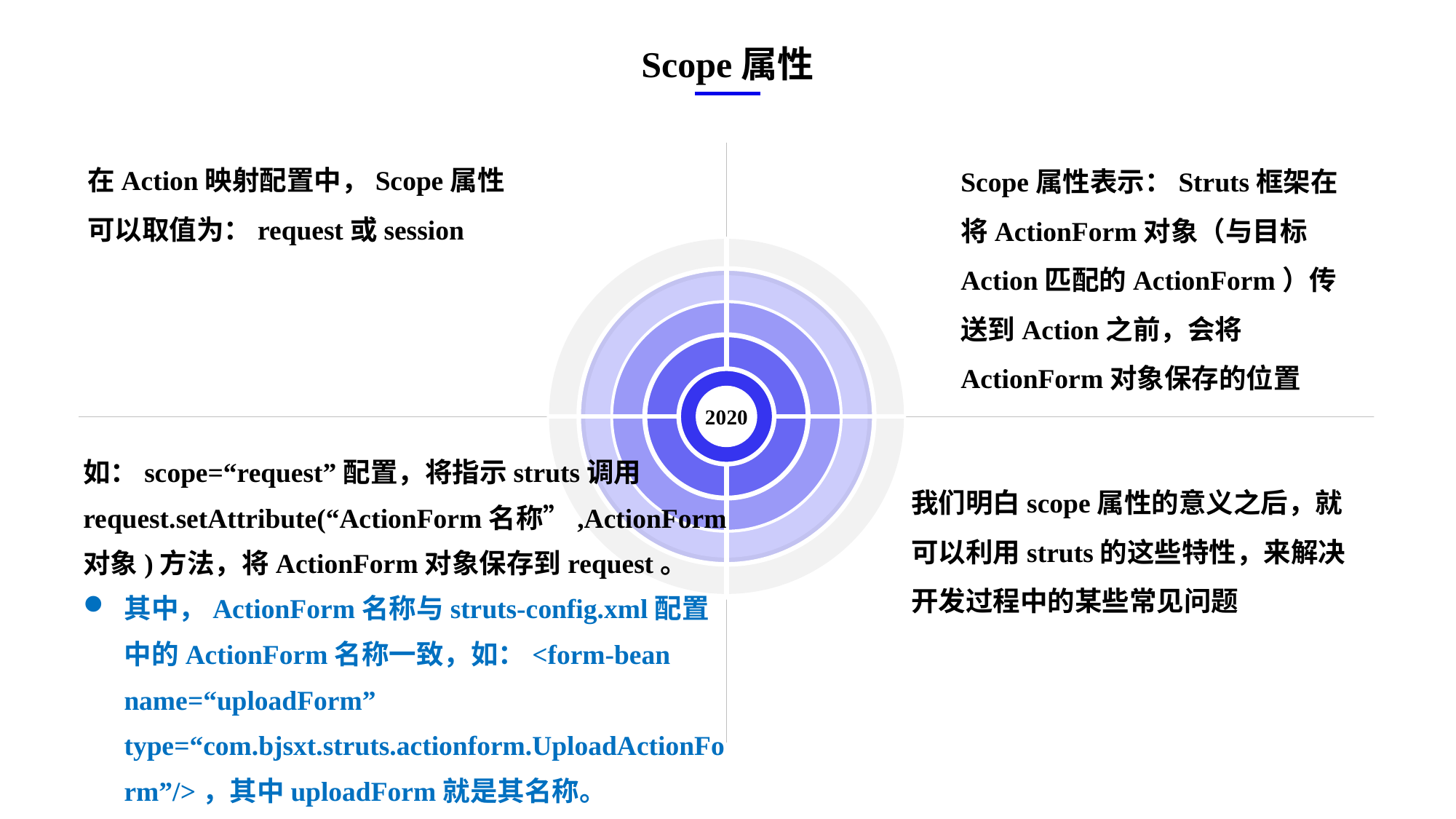

Scope属性
在Action映射配置中，Scope属性可以取值为：request或session
Scope属性表示：Struts框架在将ActionForm对象（与目标Action匹配的ActionForm）传送到Action之前，会将ActionForm对象保存的位置

2020
如：scope=“request”配置，将指示struts调用request.setAttribute(“ActionForm名称”,ActionForm对象)方法，将ActionForm对象保存到request。
其中，ActionForm名称与struts-config.xml配置中的ActionForm名称一致，如：<form-bean name=“uploadForm” type=“com.bjsxt.struts.actionform.UploadActionForm”/>，其中uploadForm就是其名称。
我们明白scope属性的意义之后，就可以利用struts的这些特性，来解决开发过程中的某些常见问题
e7d195523061f1c0ae0eb3eed39d2bcef4622b2499a05fe6567B54A876BEB457BD1EB8EBE9915191D1FA2E860D28D251AB291D9CBBDD28D4BD16020FD75D8281481517FC21E86E4C931520AFA1087E92E357E3DB373CA326F6F926B1A67F681E99E875FFD293B2C32B3919AE4D43F9436862A7DD54F9346DF3662D8AB7319030EF75D53FF682DE13